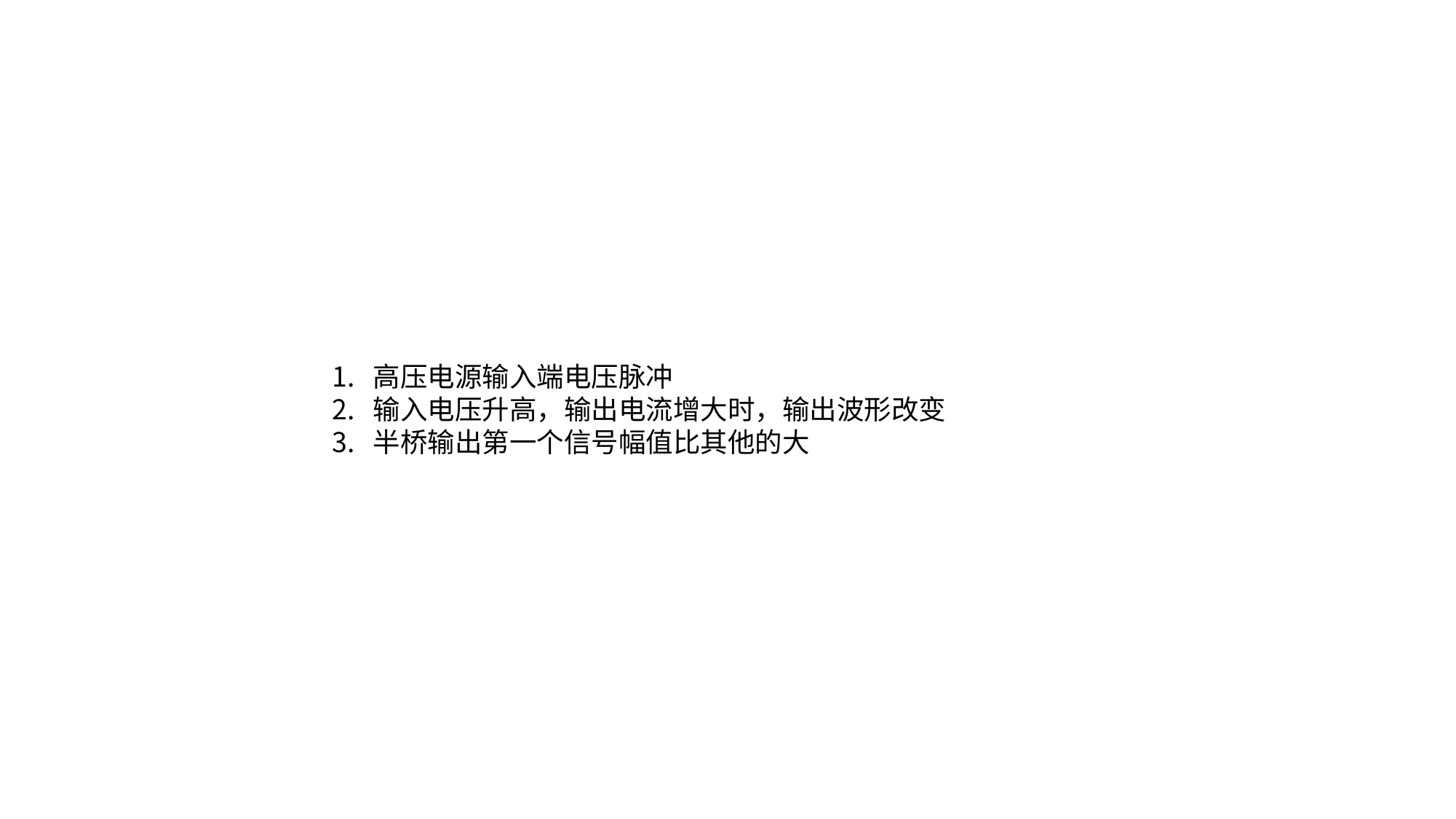

高压电源输入端电压脉冲
输入电压升高，输出电流增大时，输出波形改变
半桥输出第一个信号幅值比其他的大